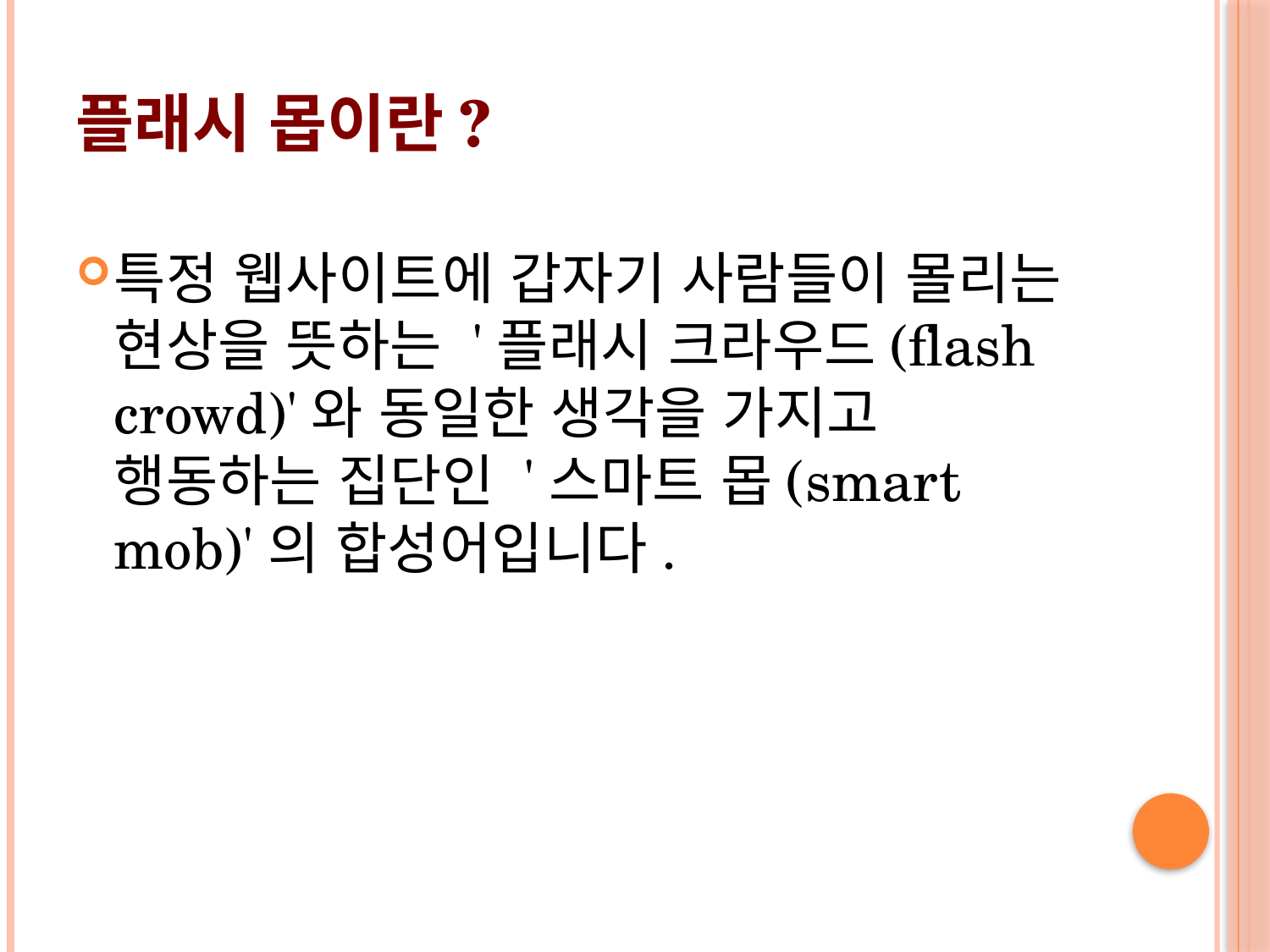

# 플래시 몹이란?
특정 웹사이트에 갑자기 사람들이 몰리는 현상을 뜻하는 '플래시 크라우드(flash crowd)'와 동일한 생각을 가지고 행동하는 집단인 '스마트 몹(smart mob)'의 합성어입니다.